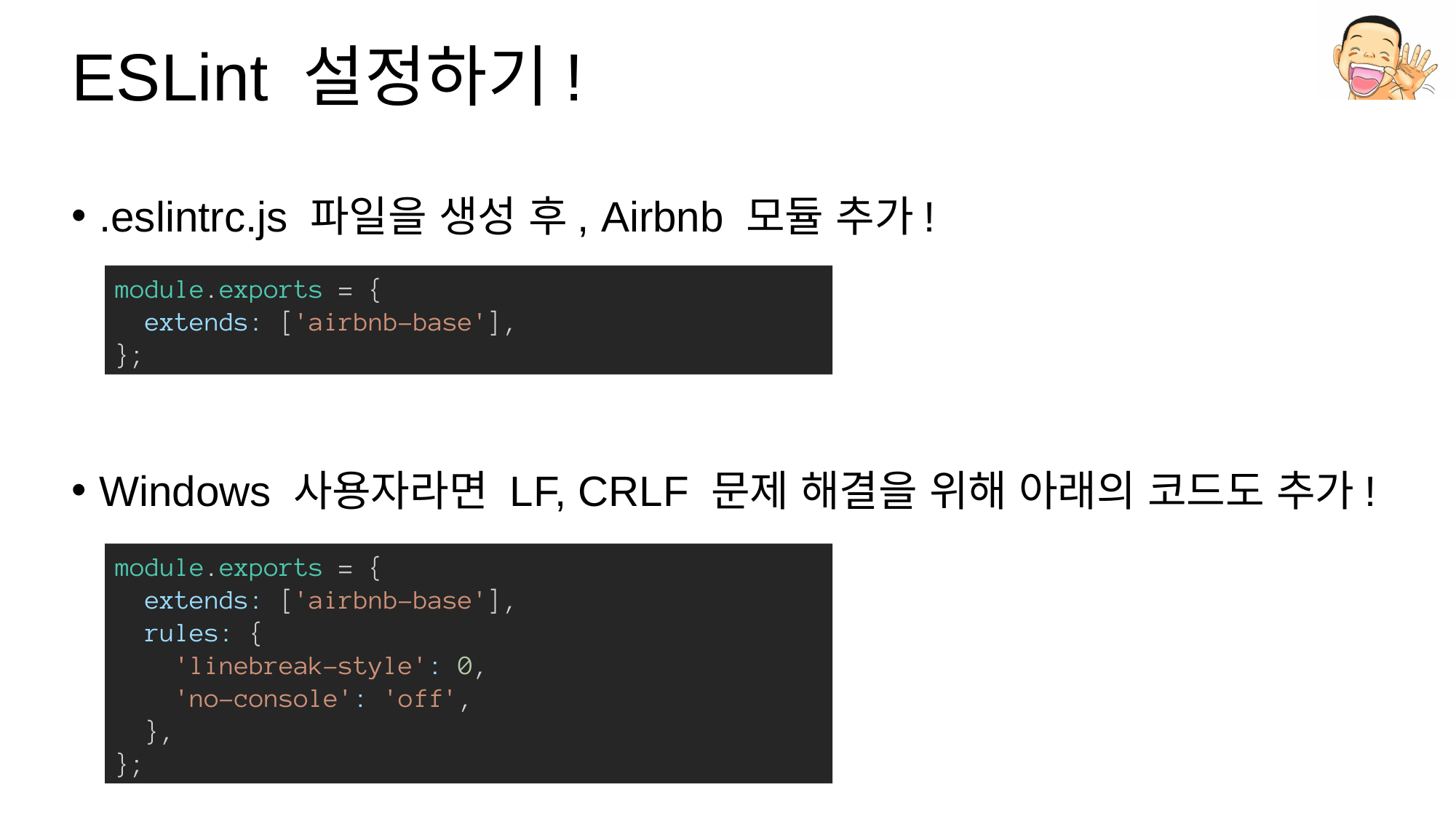

# ESLint 설정하기!
.eslintrc.js 파일을 생성 후, Airbnb 모듈 추가!

Windows 사용자라면 LF, CRLF 문제 해결을 위해 아래의 코드도 추가!

module.exports = {
  extends: ['airbnb-base'],
};
module.exports = {
  extends: ['airbnb-base'],
  rules: {
    'linebreak-style': 0,
    'no-console': 'off',
  },
};